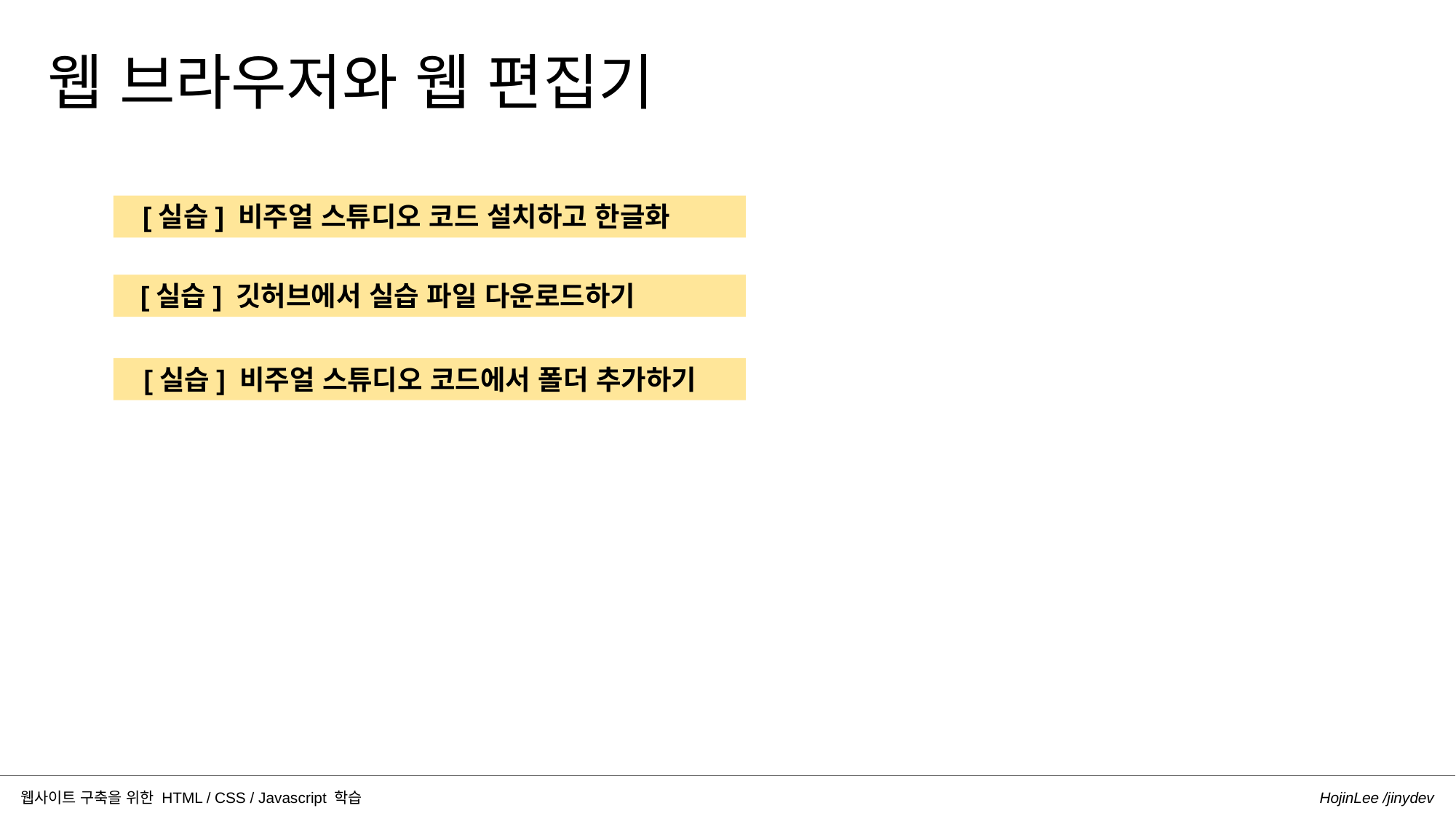

웹 브라우저와 웹 편집기
[실습] 비주얼 스튜디오 코드 설치하고 한글화

[실습] 깃허브에서 실습 파일 다운로드하기

[실습] 비주얼 스튜디오 코드에서 폴더 추가하기

HojinLee /jinydev
웹사이트 구축을 위한 HTML / CSS / Javascript 학습